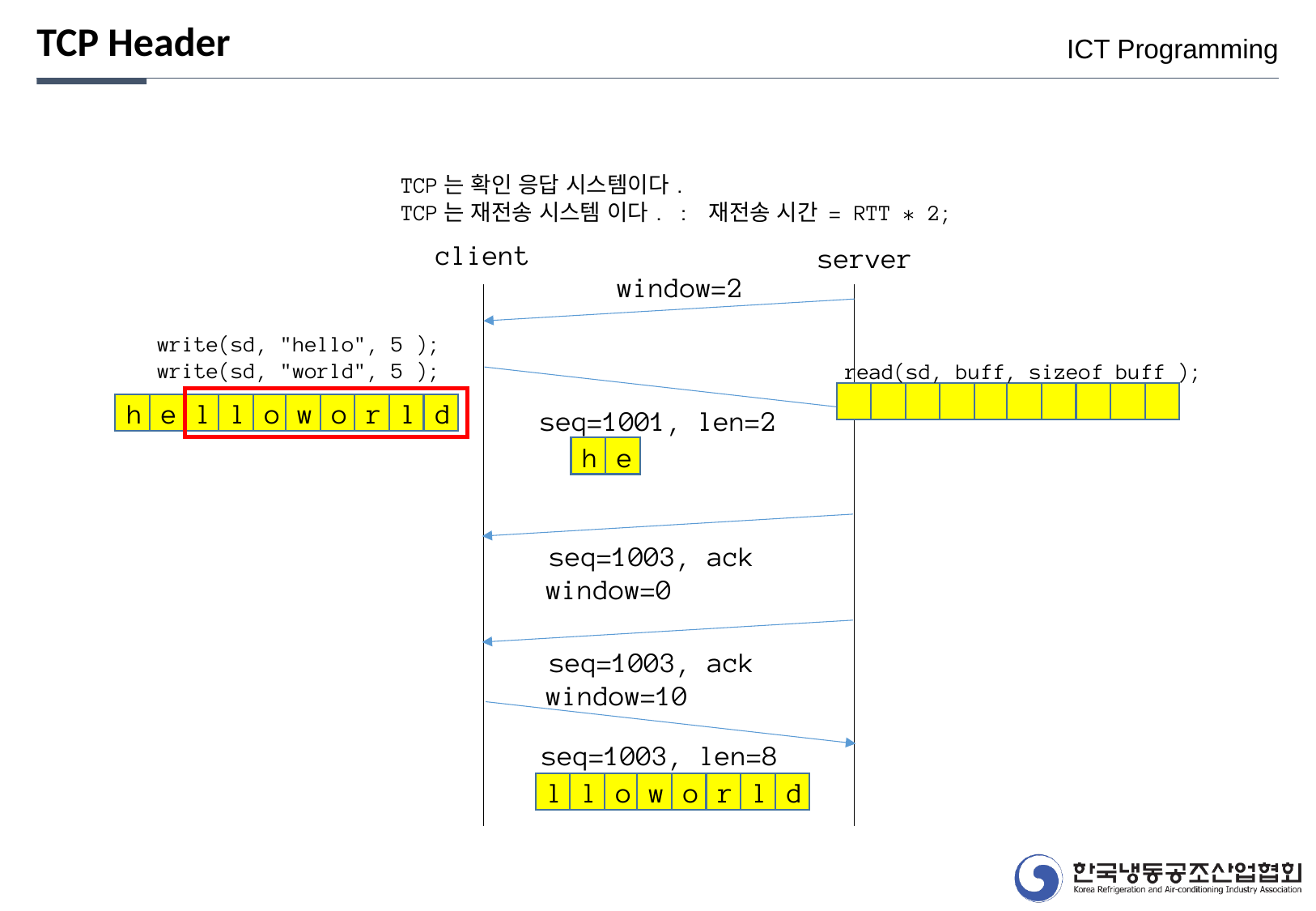

TCP Header

ICT Programming

TCP는 확인 응답 시스템이다.
TCP는 재전송 시스템 이다. : 재전송 시간 = RTT * 2;
client
server
window=2
write(sd, "hello", 5 );
write(sd, "world", 5 );

read(sd, buff, sizeof buff );

h
e
l
l
o
w
o
r
l
d
seq=1001, len=2
h
e
seq=1003, ack
window=0
seq=1003, ack
window=10
seq=1003, len=8
l
l
o
w
o
r
l
d